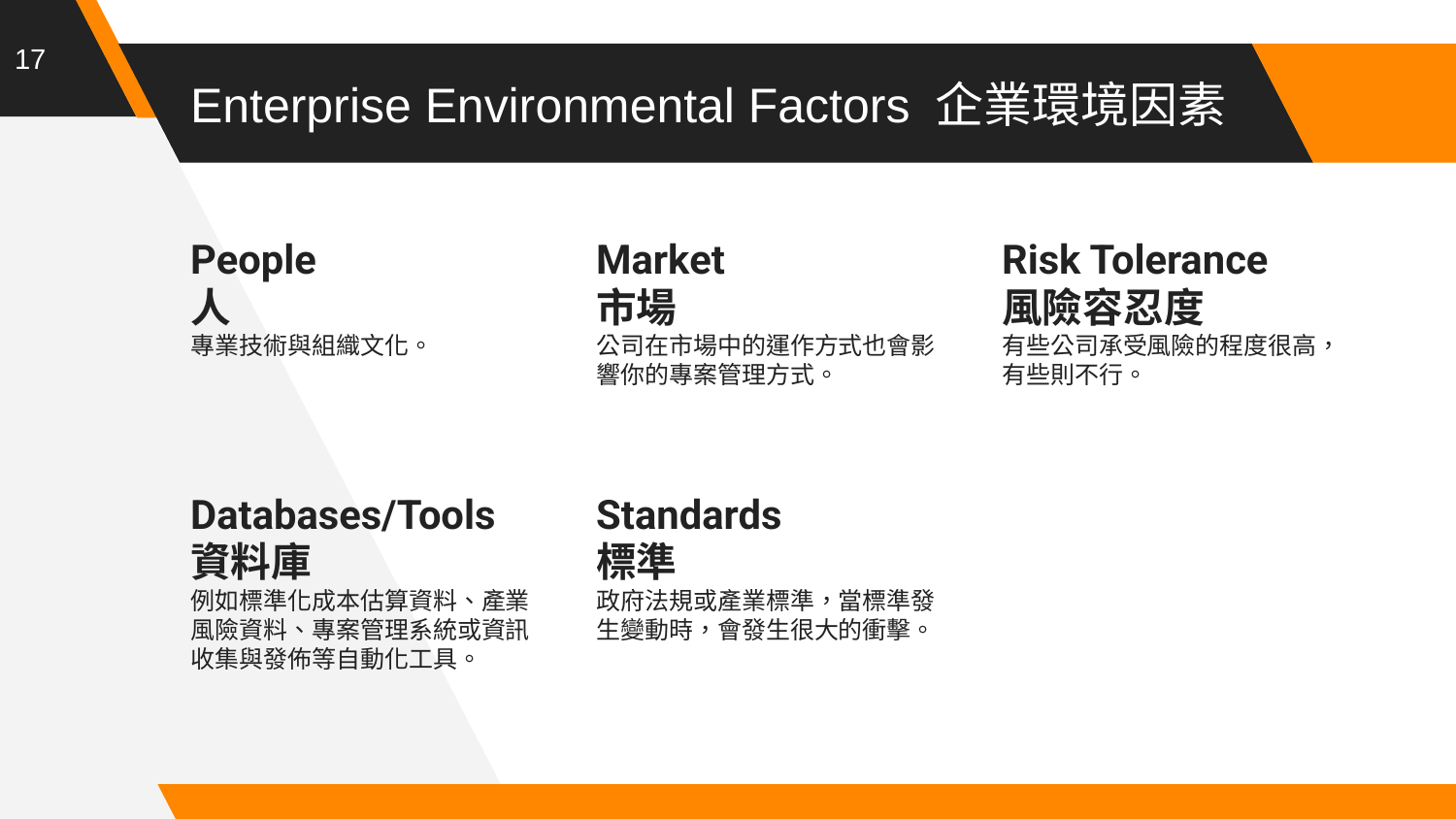

17
# Enterprise Environmental Factors 企業環境因素
People
人
專業技術與組織文化。
Market
市場
公司在市場中的運作方式也會影響你的專案管理方式。
Risk Tolerance
風險容忍度
有些公司承受風險的程度很高，有些則不行。
Databases/Tools
資料庫
例如標準化成本估算資料、產業風險資料、專案管理系統或資訊收集與發佈等自動化工具。
Standards
標準
政府法規或產業標準，當標準發生變動時，會發生很大的衝擊。